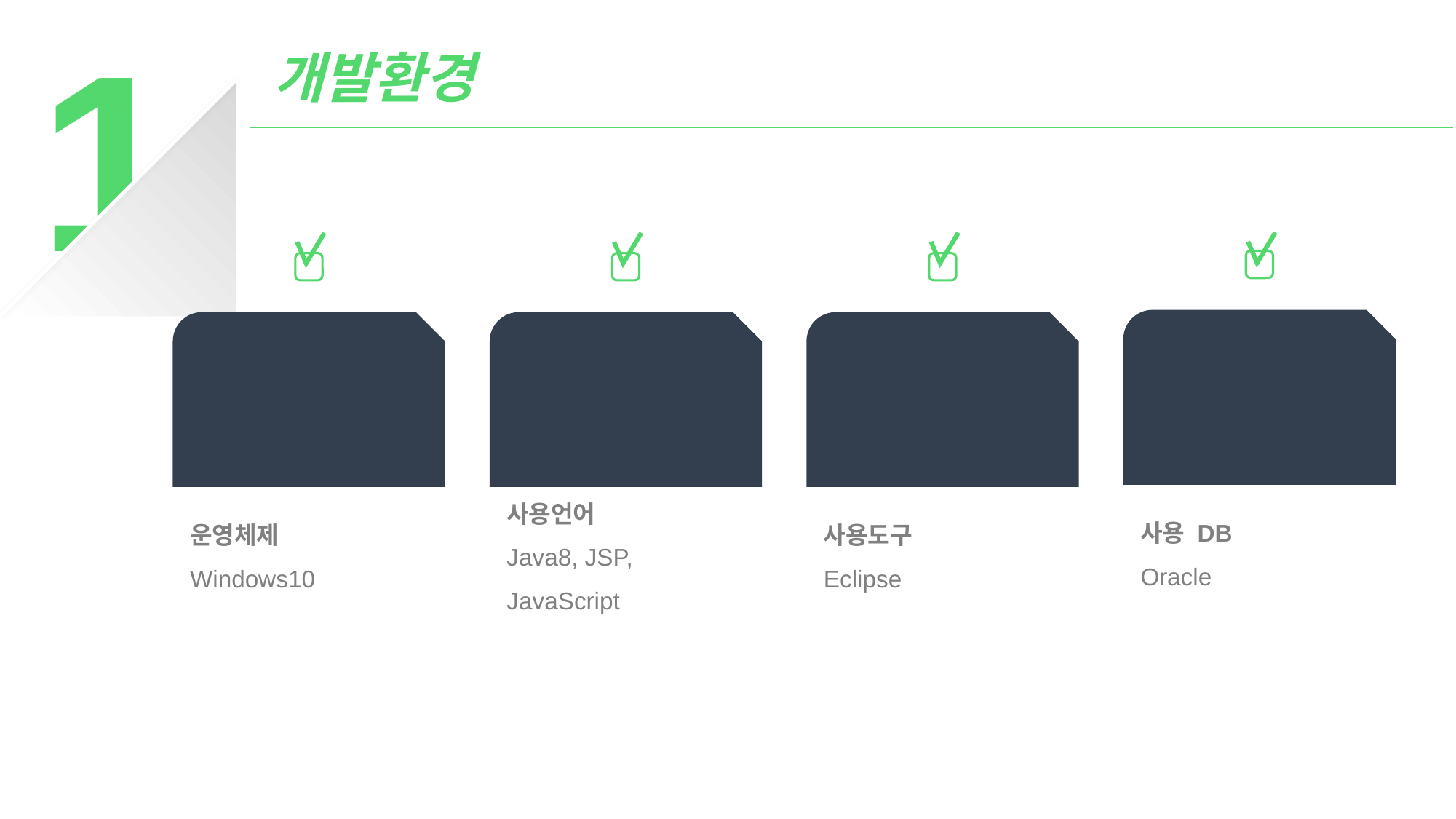

1
개발환경

운영체제
Windows10

사용 DB
Oracle

사용언어
Java8, JSP, JavaScript

사용도구
Eclipse